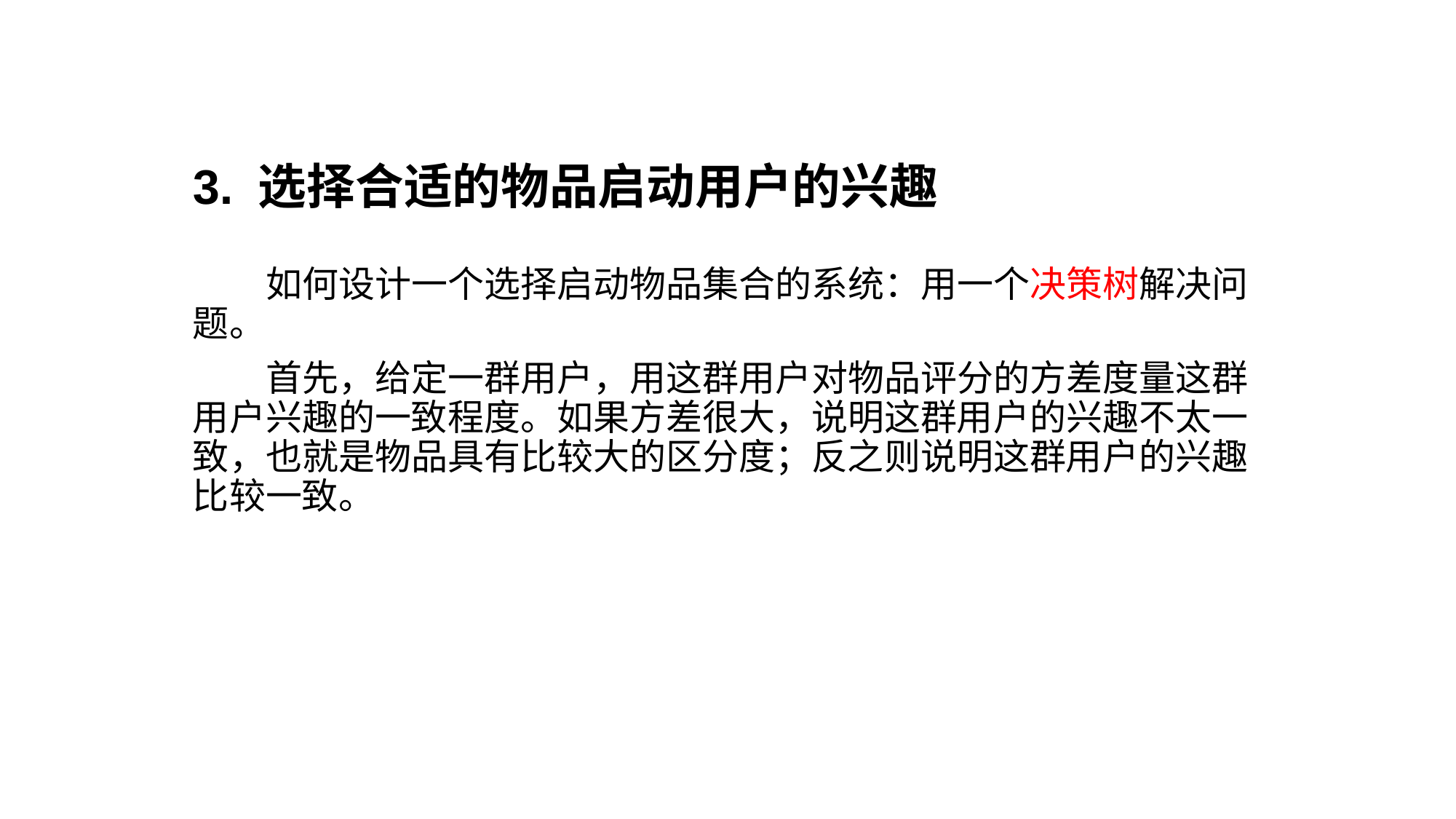

# 3. 选择合适的物品启动用户的兴趣
如何设计一个选择启动物品集合的系统：用一个决策树解决问题。
首先，给定一群用户，用这群用户对物品评分的方差度量这群用户兴趣的一致程度。如果方差很大，说明这群用户的兴趣不太一致，也就是物品具有比较大的区分度；反之则说明这群用户的兴趣比较一致。